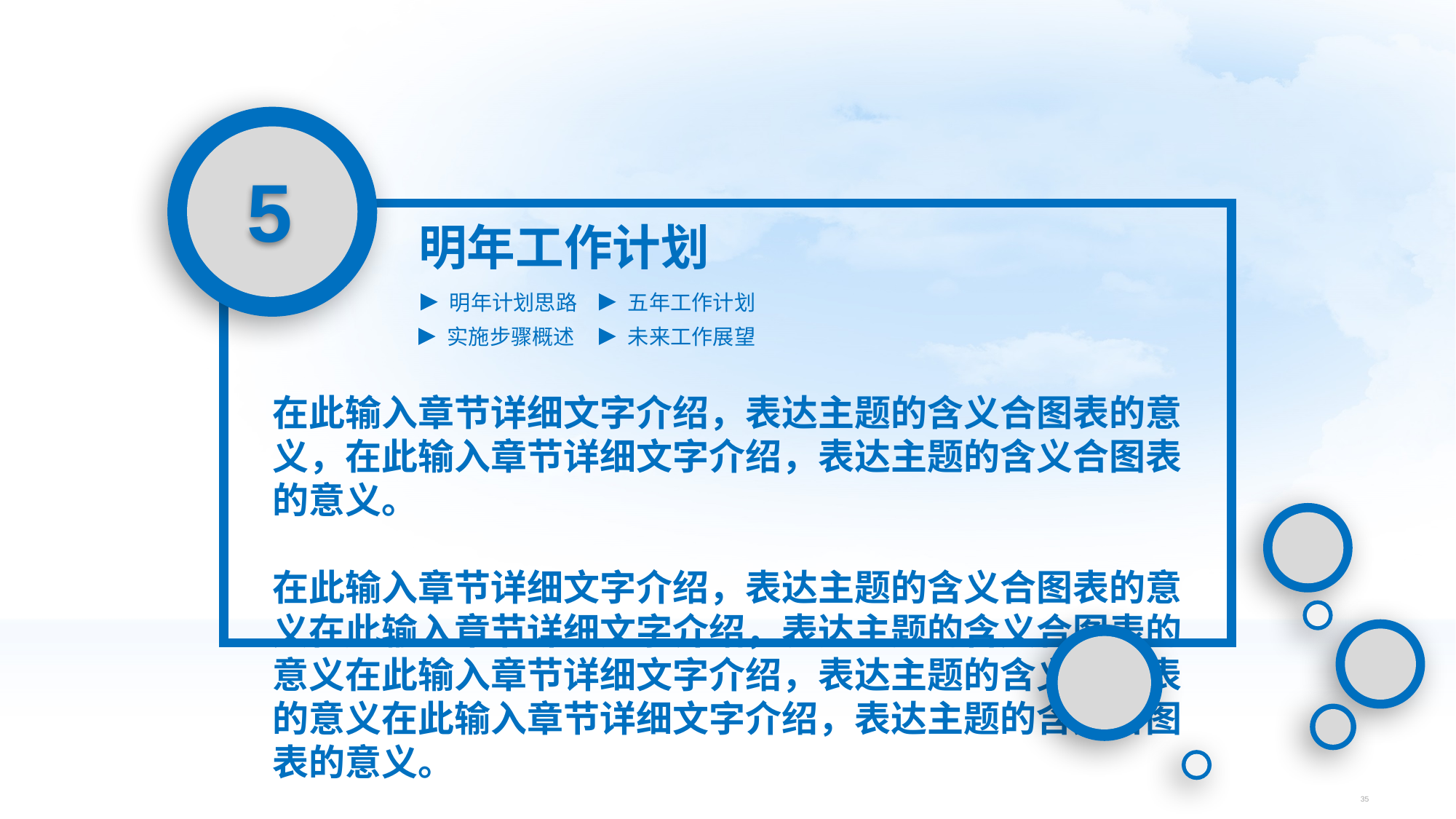

5

明年工作计划
明年计划思路

五年工作计划

实施步骤概述

未来工作展望

在此输入章节详细文字介绍，表达主题的含义合图表的意义，在此输入章节详细文字介绍，表达主题的含义合图表的意义。

在此输入章节详细文字介绍，表达主题的含义合图表的意义在此输入章节详细文字介绍，表达主题的含义合图表的意义在此输入章节详细文字介绍，表达主题的含义合图表的意义在此输入章节详细文字介绍，表达主题的含义合图表的意义。

延时符